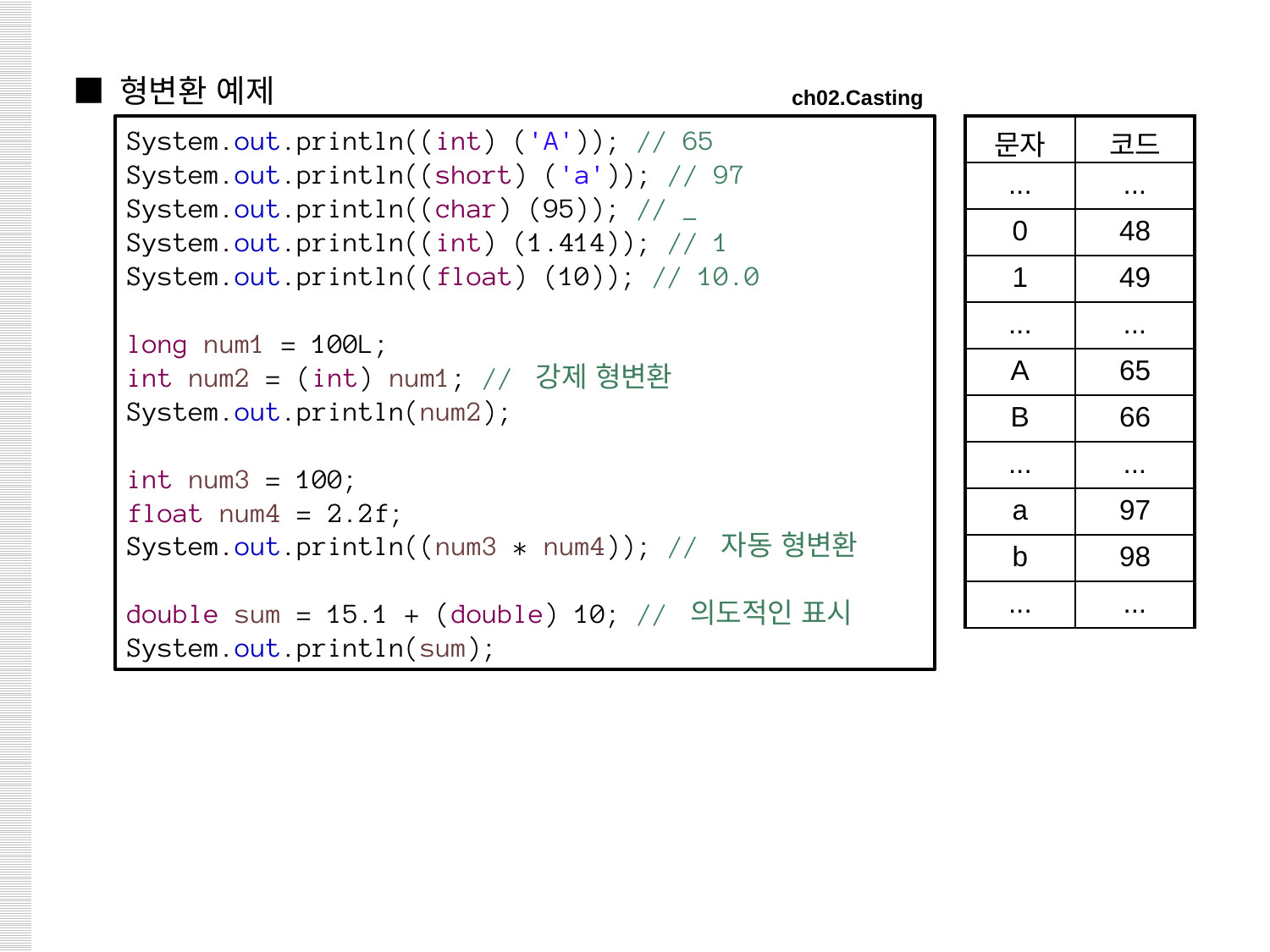

■ 형변환 예제
ch02.Casting

System.out.println((int) ('A')); // 65
System.out.println((short) ('a')); // 97
System.out.println((char) (95)); // _
System.out.println((int) (1.414)); // 1
System.out.println((float) (10)); // 10.0

long num1 = 100L;
int num2 = (int) num1; // 강제 형변환
System.out.println(num2);

int num3 = 100;
float num4 = 2.2f;
System.out.println((num3 * num4)); // 자동 형변환

double sum = 15.1 + (double) 10; // 의도적인 표시
System.out.println(sum);
| 문자 | 코드 |
| --- | --- |
| ... | ... |
| 0 | 48 |
| 1 | 49 |
| ... | ... |
| A | 65 |
| B | 66 |
| ... | ... |
| a | 97 |
| b | 98 |
| ... | ... |